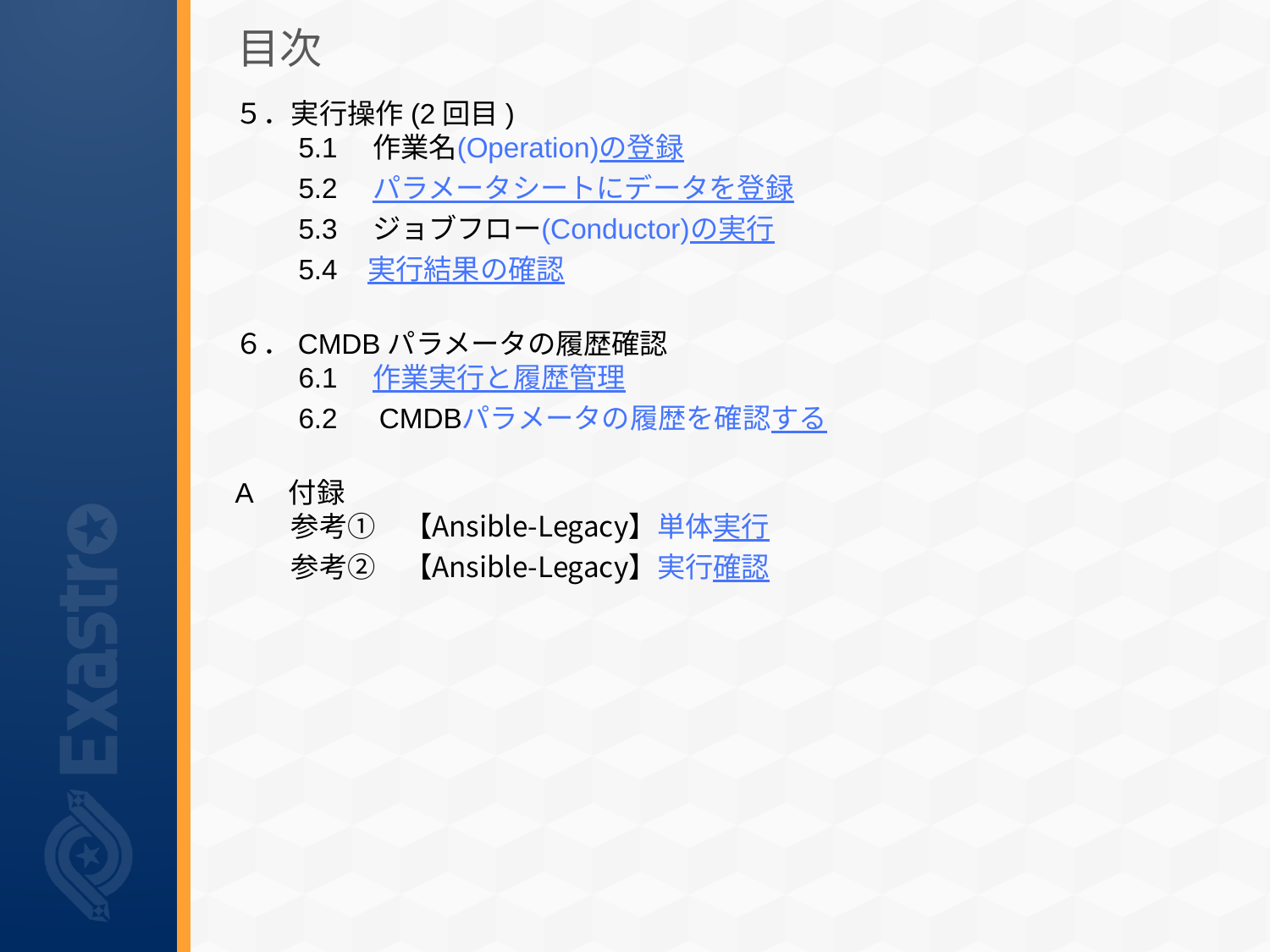

# 目次
５．実行操作(2回目)
5.1　作業名(Operation)の登録
5.2　パラメータシートにデータを登録
5.3　ジョブフロー(Conductor)の実行
5.4   実行結果の確認

６．CMDBパラメータの履歴確認
6.1　作業実行と履歴管理
6.2　CMDBパラメータの履歴を確認する

A　付録
　　参考①　【Ansible-Legacy】単体実行
　　参考②　【Ansible-Legacy】実行確認